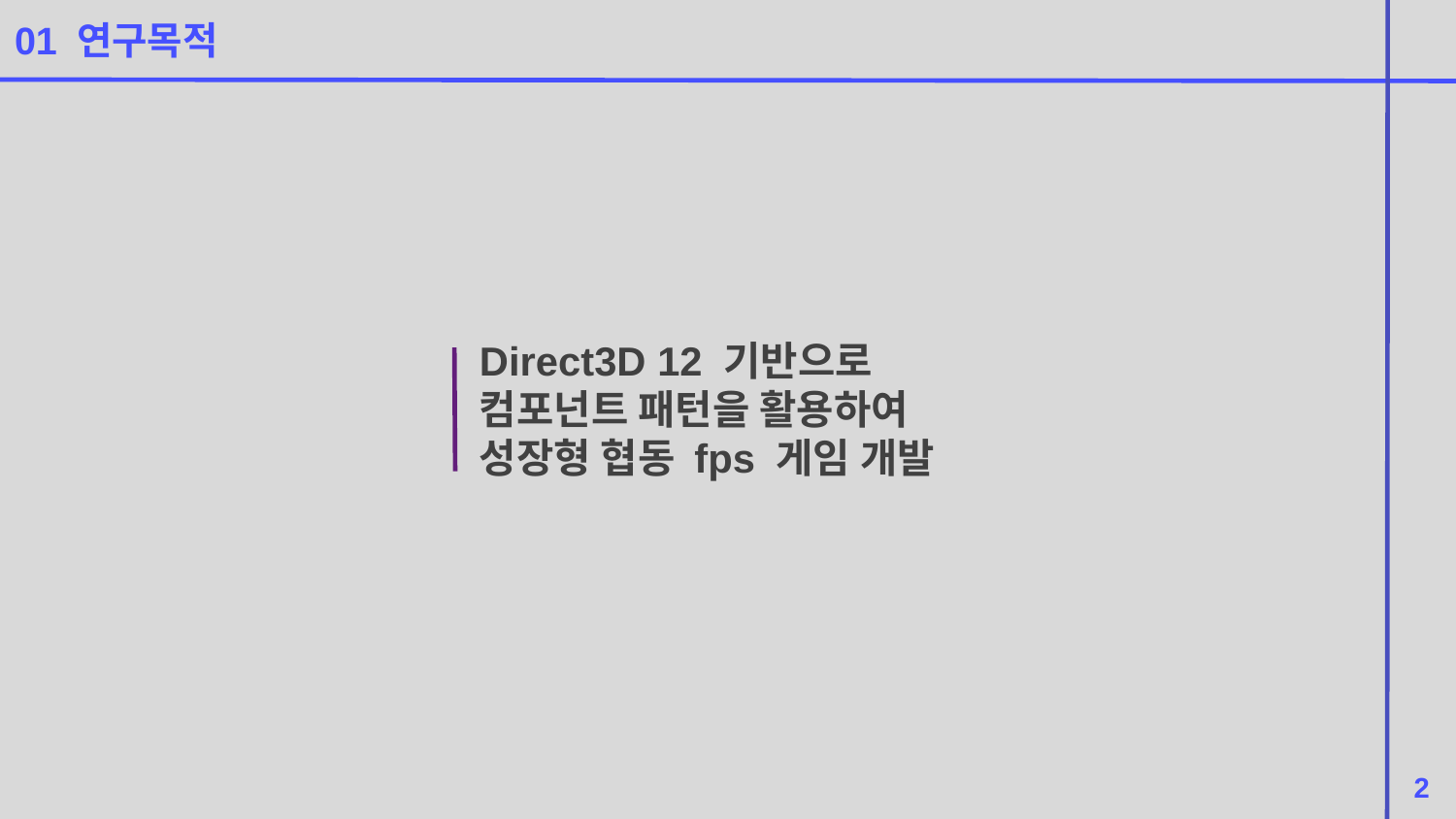

01 연구목적
Direct3D 12 기반으로
컴포넌트 패턴을 활용하여
성장형 협동 fps 게임 개발
2